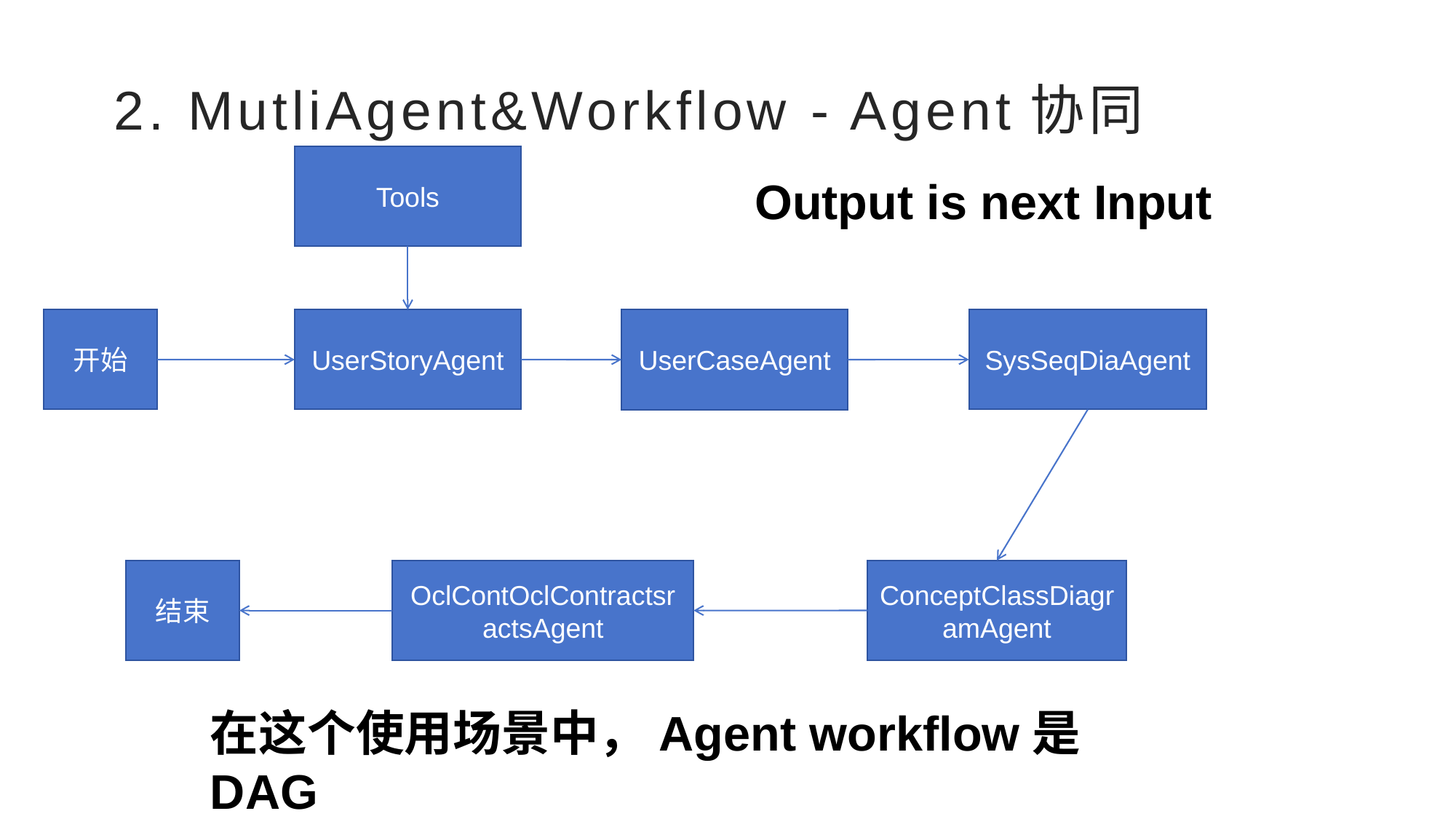

# 2. MutliAgent&Workflow - Agent协同
Tools
Output is next Input
开始
SysSeqDiaAgent
UserStoryAgent
UserCaseAgent
ConceptClassDiagramAgent
OclContOclContractsractsAgent
结束
在这个使用场景中，Agent workflow是DAG